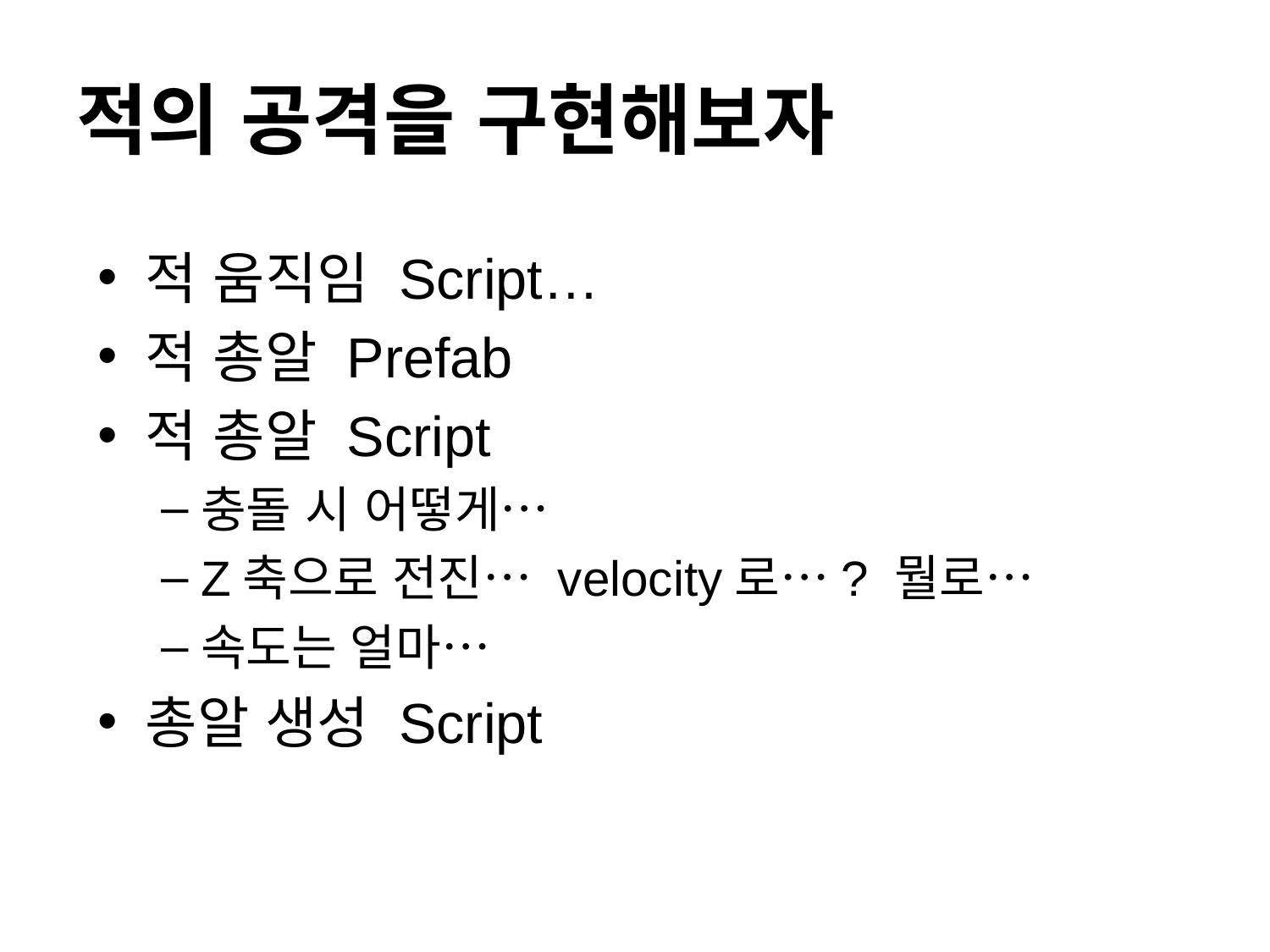

# 적의 공격을 구현해보자
적 움직임 Script…
적 총알 Prefab
적 총알 Script
충돌 시 어떻게…
Z축으로 전진… velocity로…? 뭘로…
속도는 얼마…
총알 생성 Script